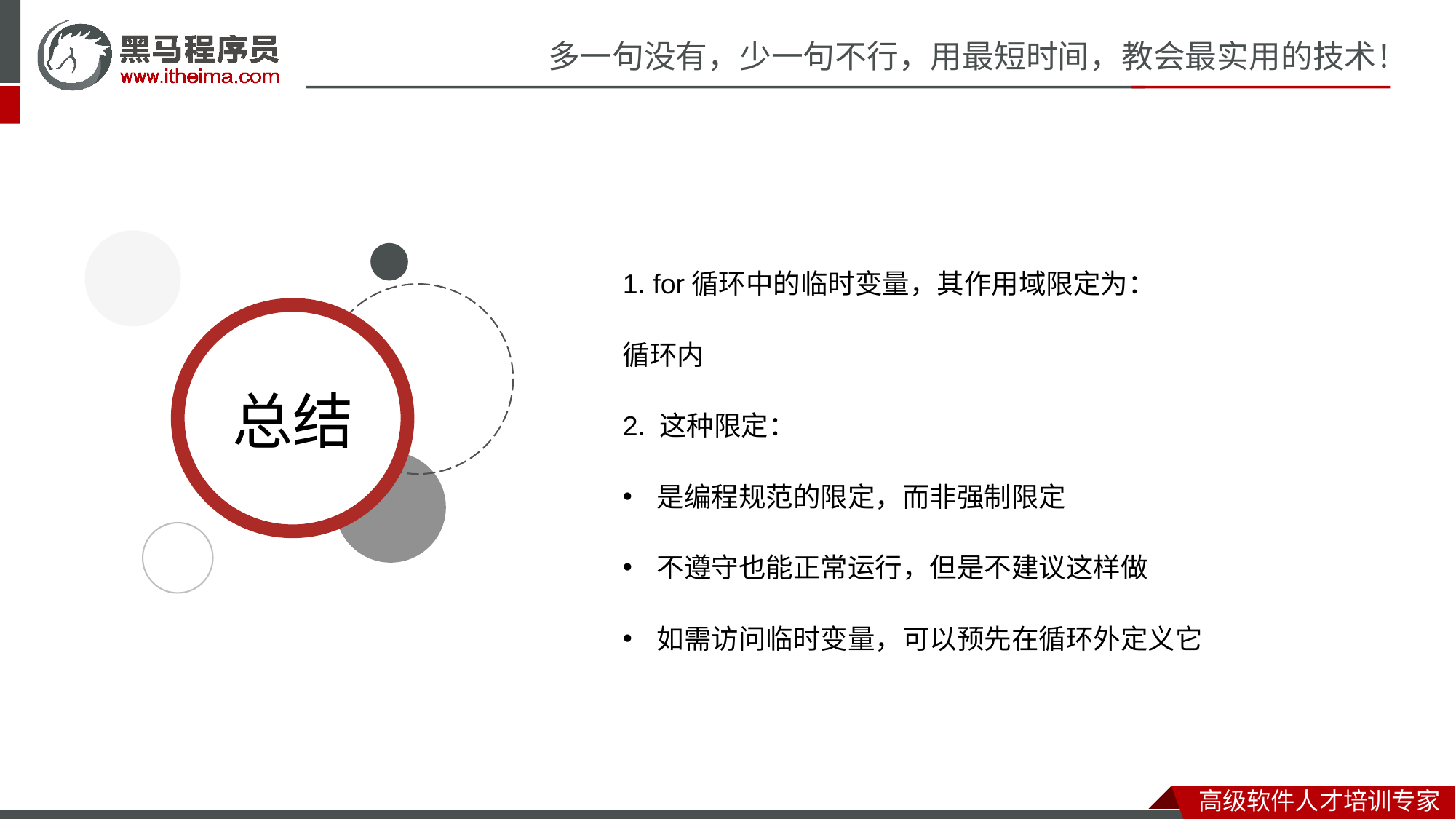

1. for循环中的临时变量，其作用域限定为：
循环内
2. 这种限定：
是编程规范的限定，而非强制限定
不遵守也能正常运行，但是不建议这样做
如需访问临时变量，可以预先在循环外定义它